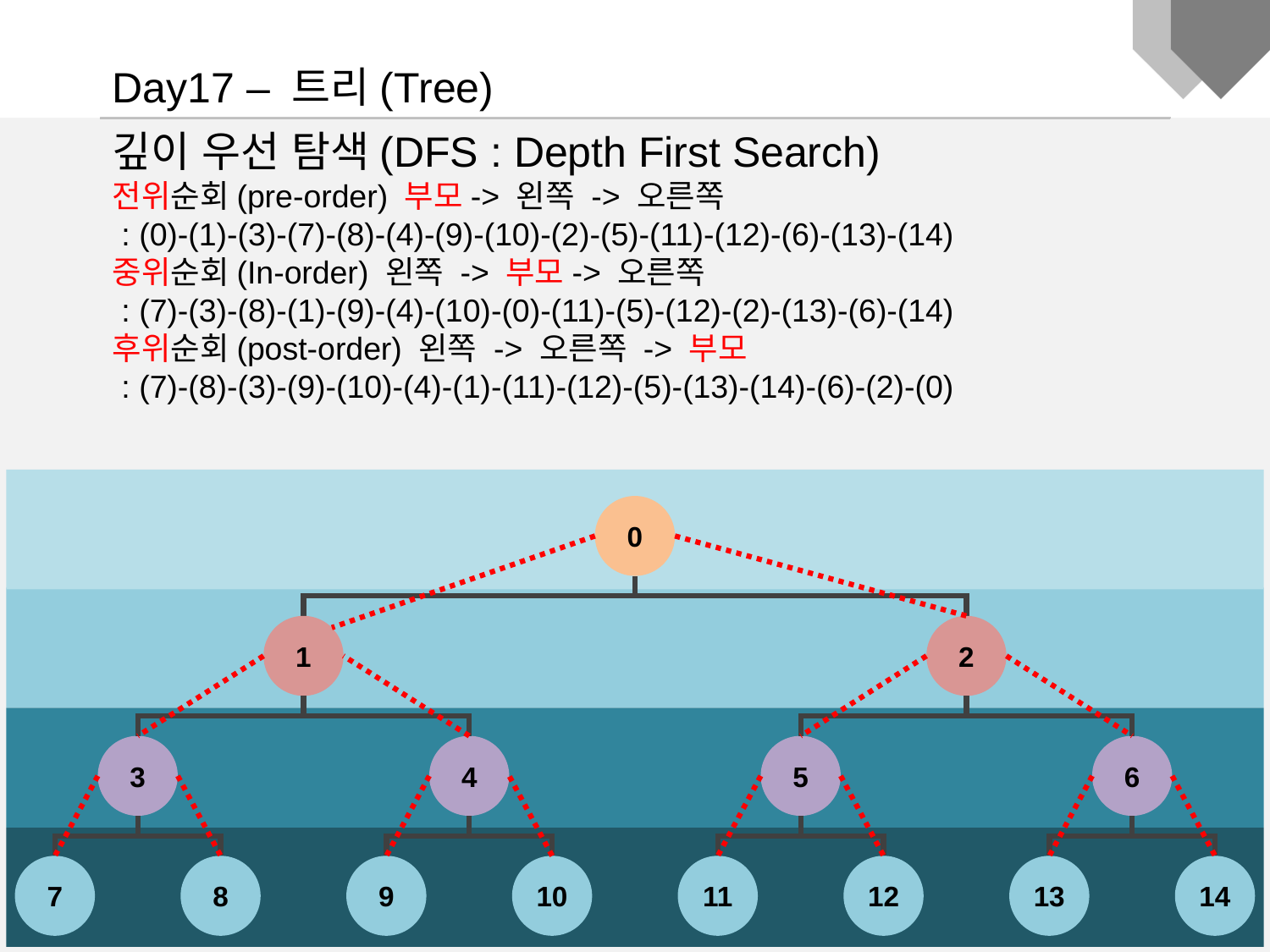

Day17 – 트리(Tree)
깊이 우선 탐색(DFS : Depth First Search)
전위순회(pre-order) 부모-> 왼쪽 -> 오른쪽
 : (0)-(1)-(3)-(7)-(8)-(4)-(9)-(10)-(2)-(5)-(11)-(12)-(6)-(13)-(14)
중위순회(In-order) 왼쪽 -> 부모-> 오른쪽
 : (7)-(3)-(8)-(1)-(9)-(4)-(10)-(0)-(11)-(5)-(12)-(2)-(13)-(6)-(14)
후위순회(post-order) 왼쪽 -> 오른쪽 -> 부모
 : (7)-(8)-(3)-(9)-(10)-(4)-(1)-(11)-(12)-(5)-(13)-(14)-(6)-(2)-(0)

0

1
2

3
4
5
6

7
8
9
10
11
12
13
14